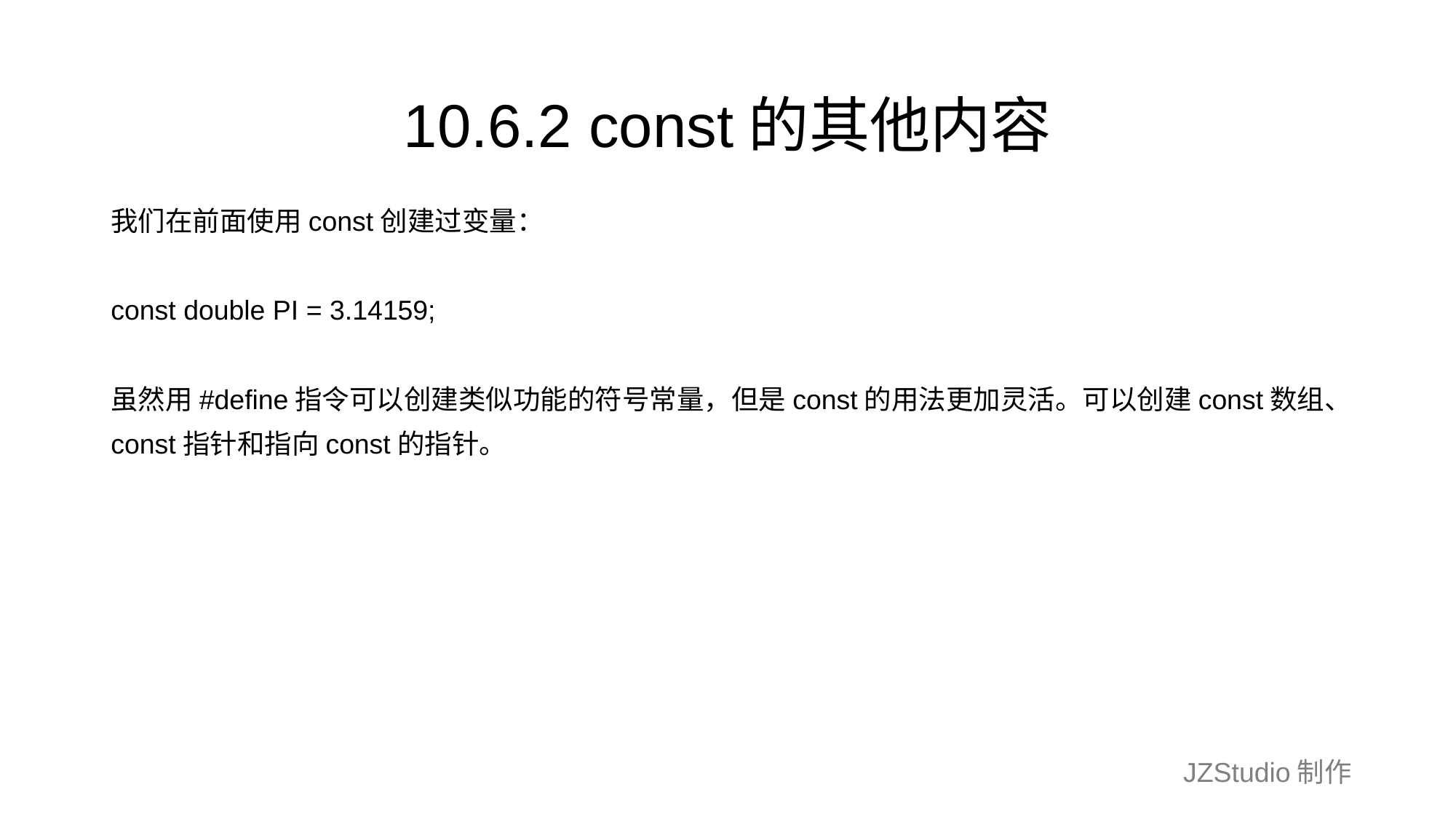

# 10.6.2 const的其他内容
我们在前面使用const创建过变量：

const double PI = 3.14159;

虽然用#define指令可以创建类似功能的符号常量，但是const的用法更加灵活。可以创建const数组、
const指针和指向const的指针。